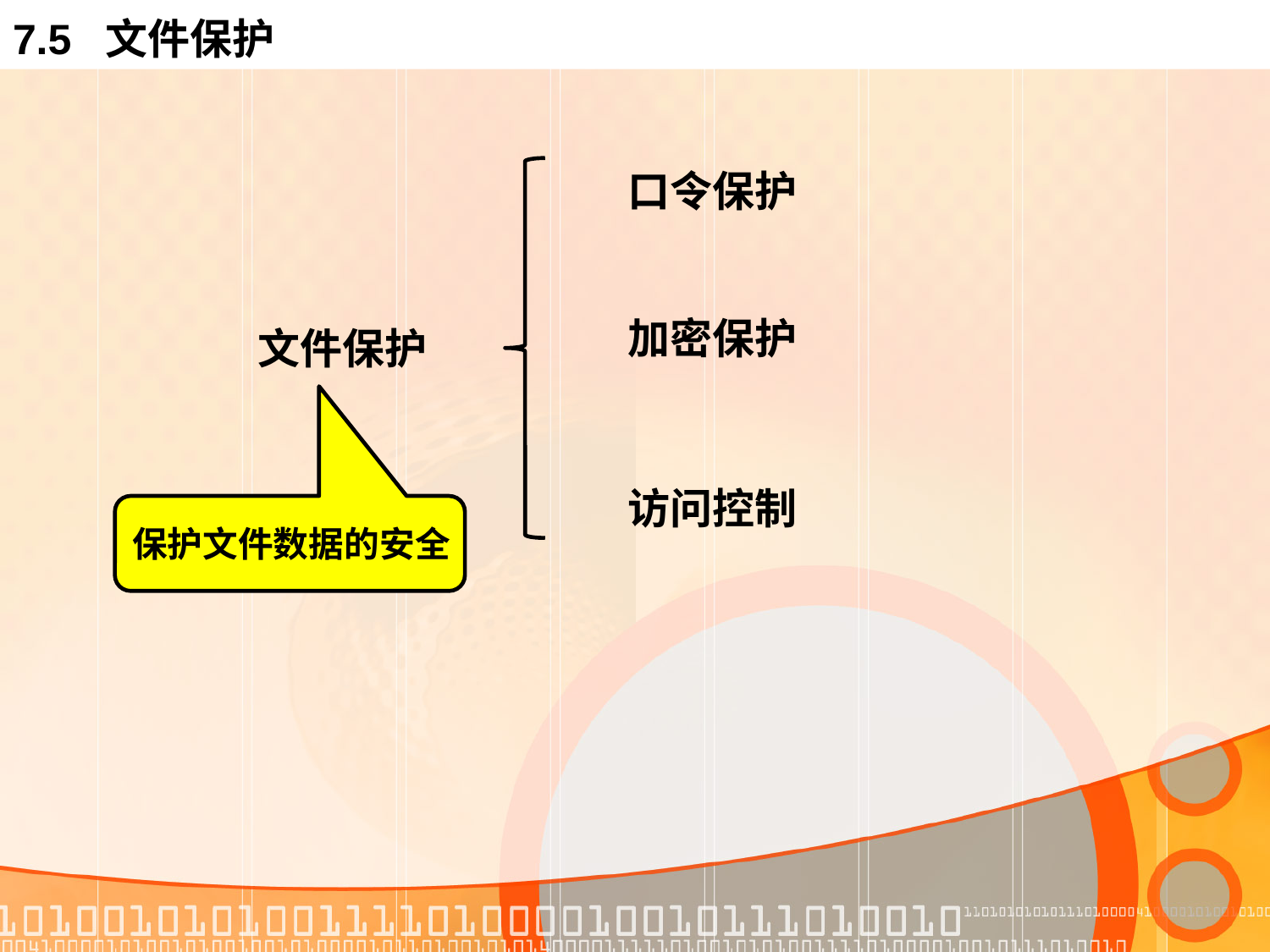

# 7.5  文件保护

口令保护
加密保护
文件保护
访问控制
保护文件数据的安全